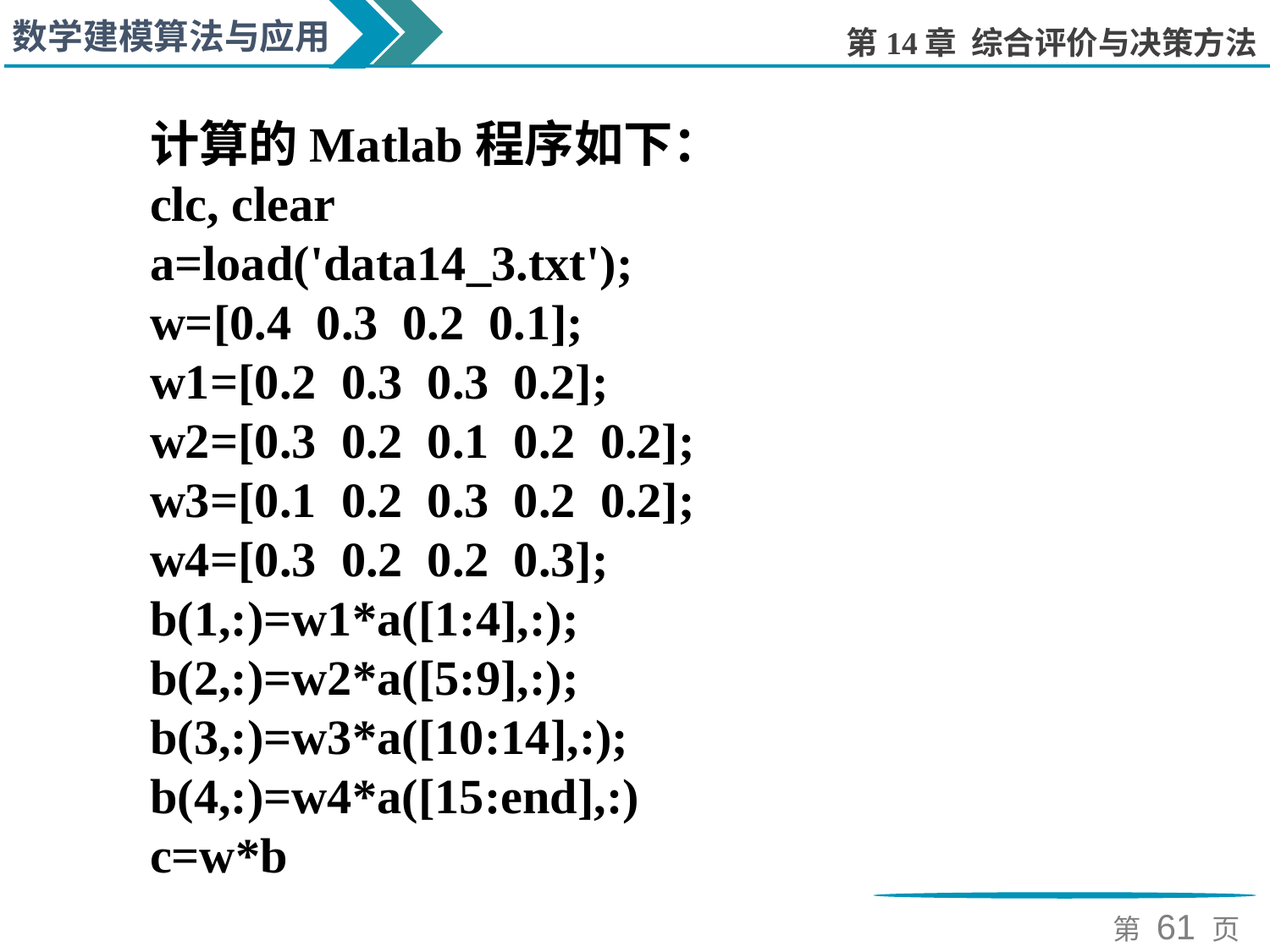

计算的Matlab程序如下：
clc, clear
a=load('data14_3.txt');
w=[0.4  0.3  0.2  0.1];
w1=[0.2  0.3  0.3  0.2];
w2=[0.3  0.2  0.1  0.2  0.2];
w3=[0.1  0.2  0.3  0.2  0.2];
w4=[0.3  0.2  0.2  0.3];
b(1,:)=w1*a([1:4],:);
b(2,:)=w2*a([5:9],:);
b(3,:)=w3*a([10:14],:);
b(4,:)=w4*a([15:end],:)
c=w*b